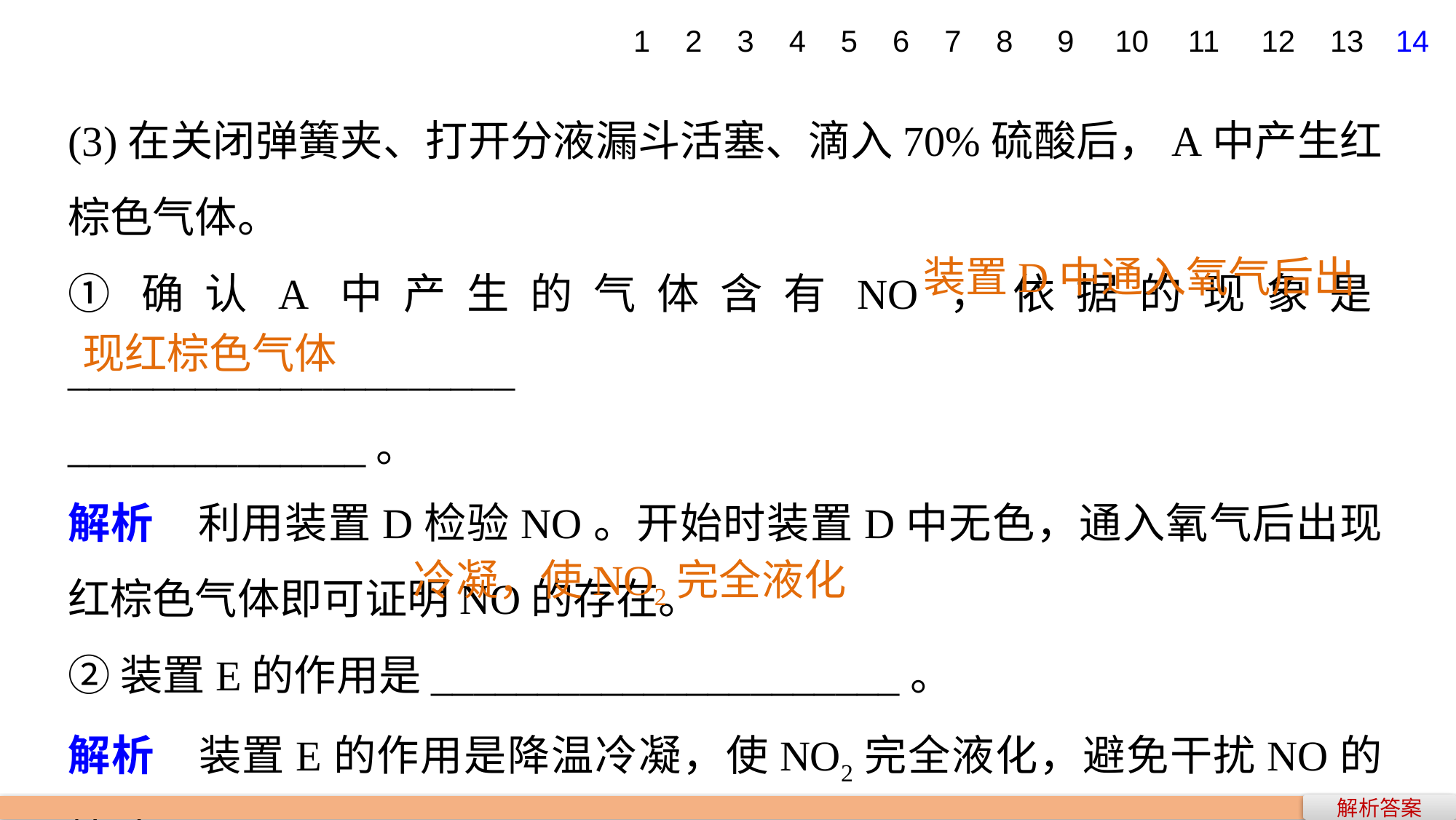

1
2
3
4
5
6
7
8
9
10
11
12
13
14
(3)在关闭弹簧夹、打开分液漏斗活塞、滴入70%硫酸后，A中产生红棕色气体。
①确认A中产生的气体含有NO，依据的现象是_____________________
______________。
解析　利用装置D检验NO。开始时装置D中无色，通入氧气后出现红棕色气体即可证明NO的存在。
②装置E的作用是______________________。
解析　装置E的作用是降温冷凝，使NO2完全液化，避免干扰NO的检验。
装置D中通入氧气后出
现红棕色气体
冷凝，使NO2完全液化
解析答案